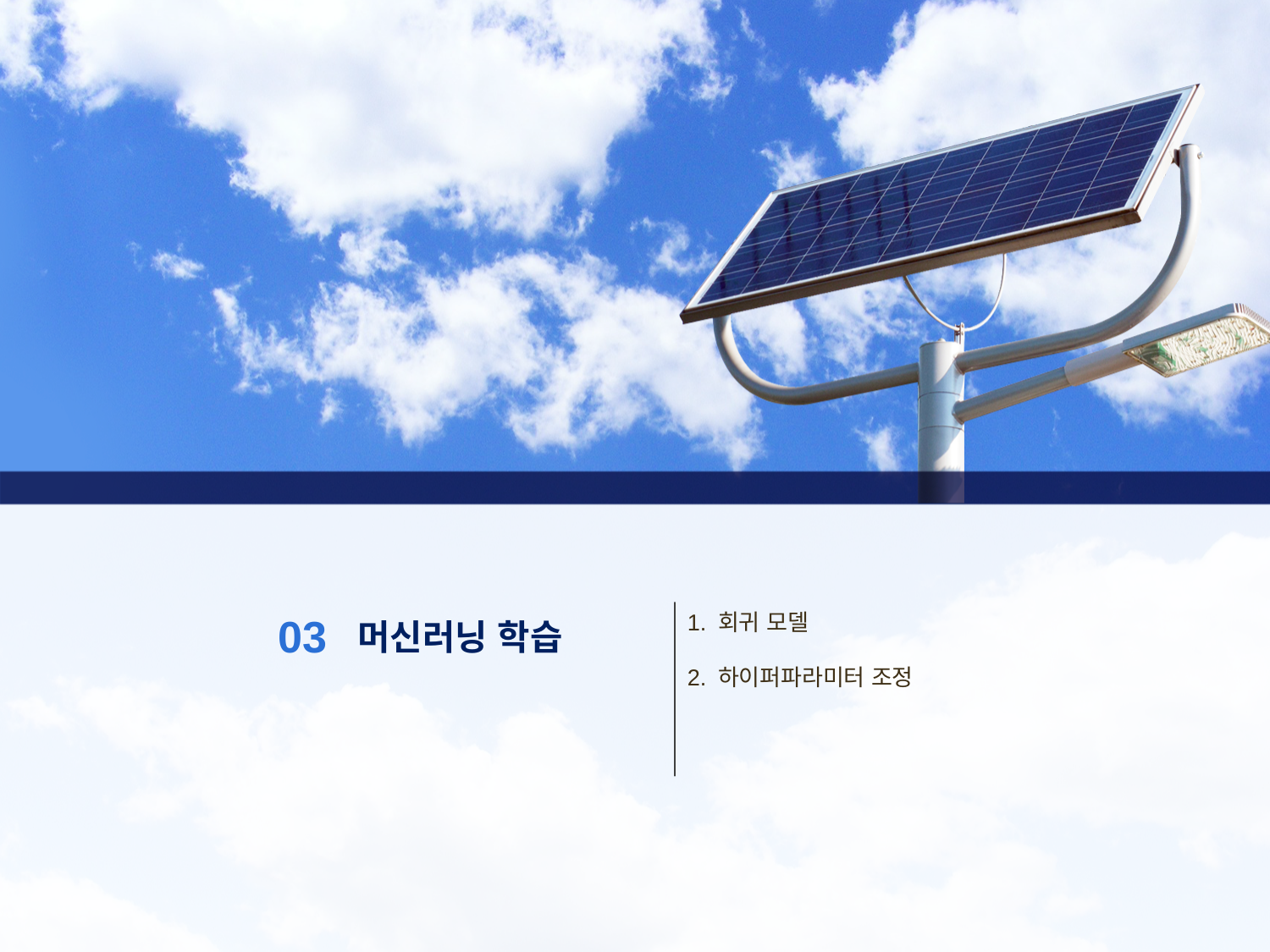

회귀 모델
 하이퍼파라미터 조정

03
머신러닝 학습